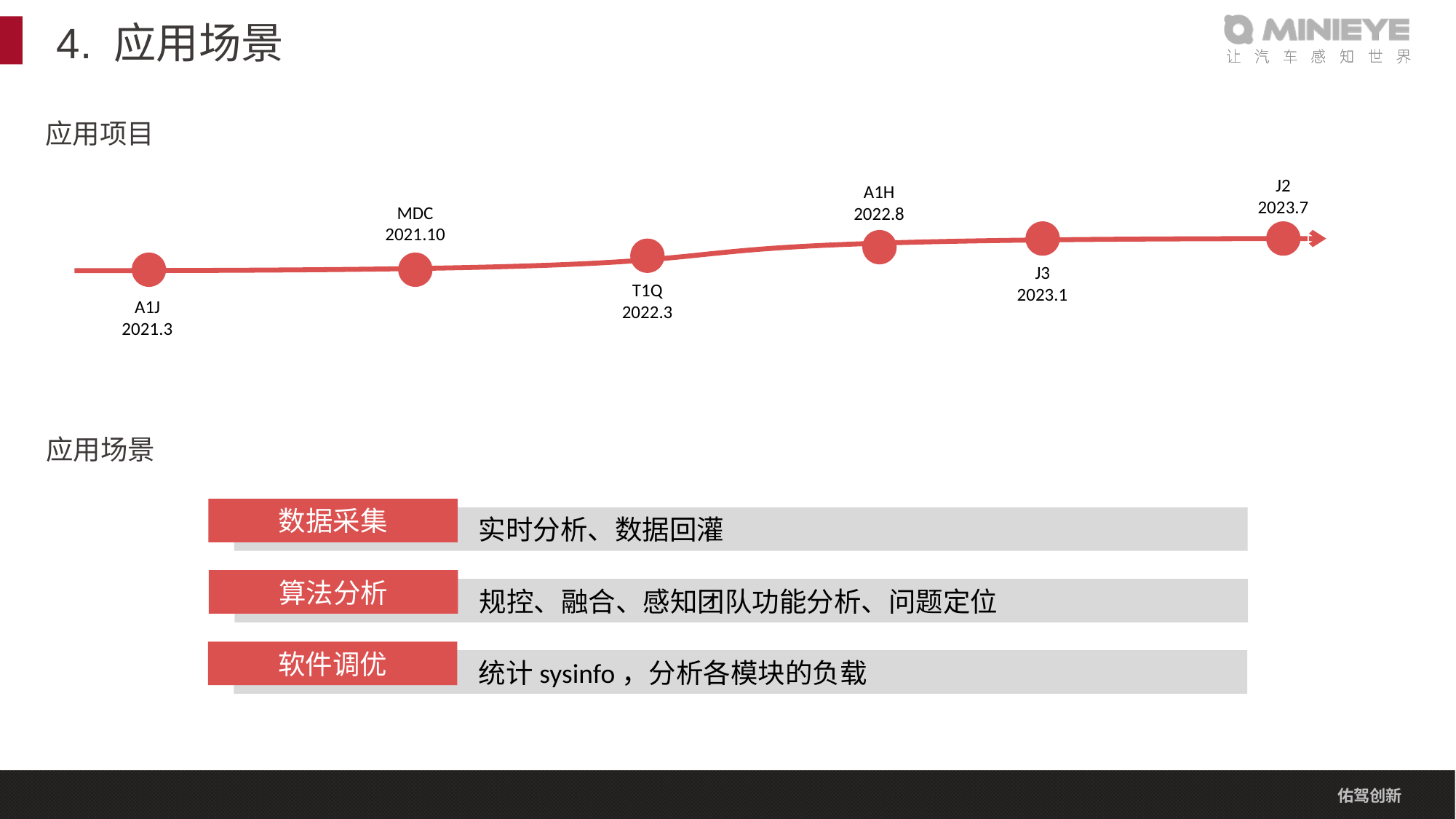

# 4. 应用场景
应用项目
J2
2023.7
A1H
2022.8
MDC
2021.10

J3
2023.1
T1Q
2022.3
A1J
2021.3
应用场景
数据采集
  实时分析、数据回灌
算法分析
  规控、融合、感知团队功能分析、问题定位
软件调优
  统计sysinfo，分析各模块的负载